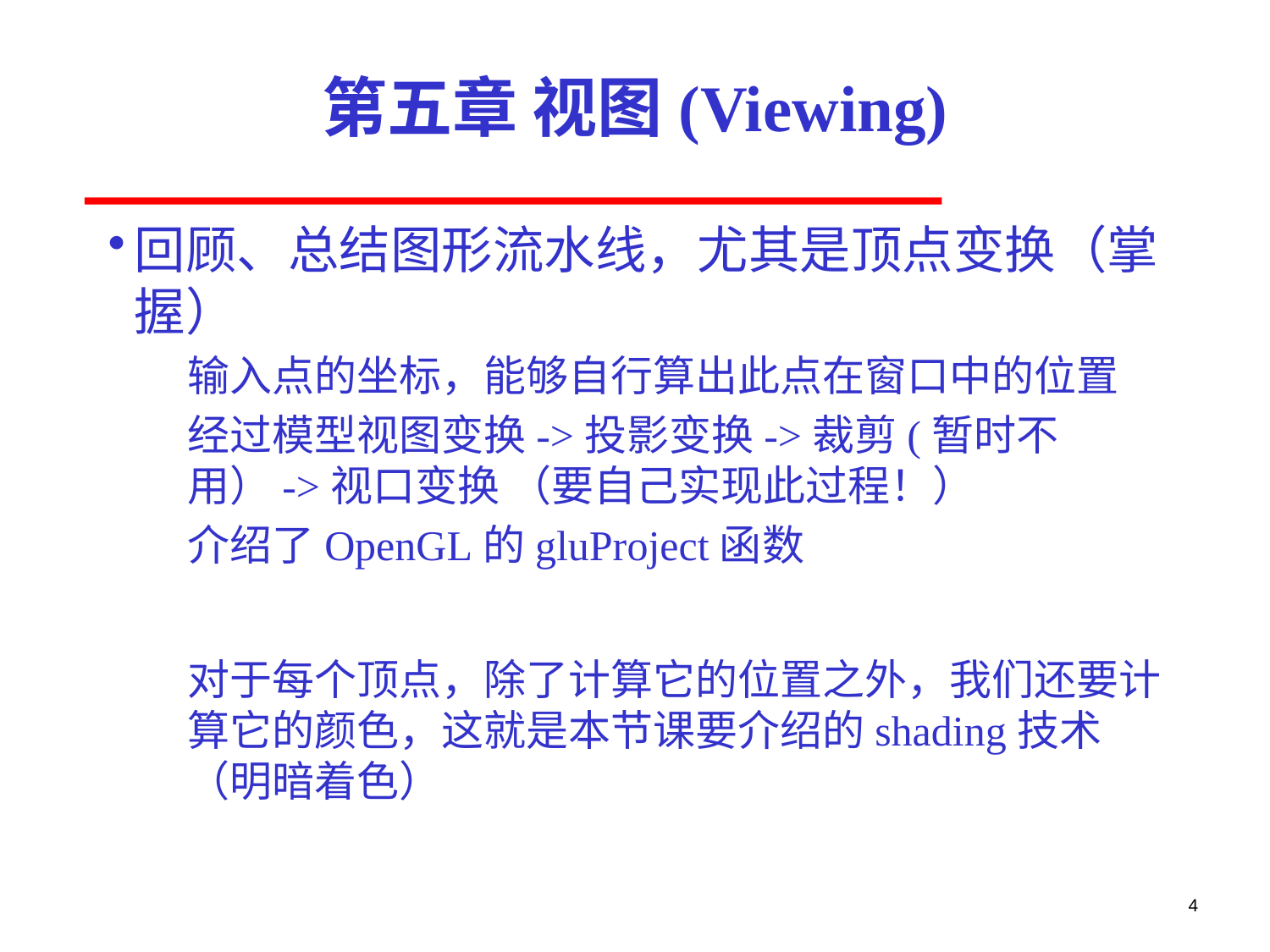

# 第五章 视图(Viewing)
回顾、总结图形流水线，尤其是顶点变换（掌握）
输入点的坐标，能够自行算出此点在窗口中的位置
经过模型视图变换->投影变换->裁剪(暂时不用）->视口变换 （要自己实现此过程！）
介绍了OpenGL的gluProject函数

对于每个顶点，除了计算它的位置之外，我们还要计算它的颜色，这就是本节课要介绍的shading技术（明暗着色）

4